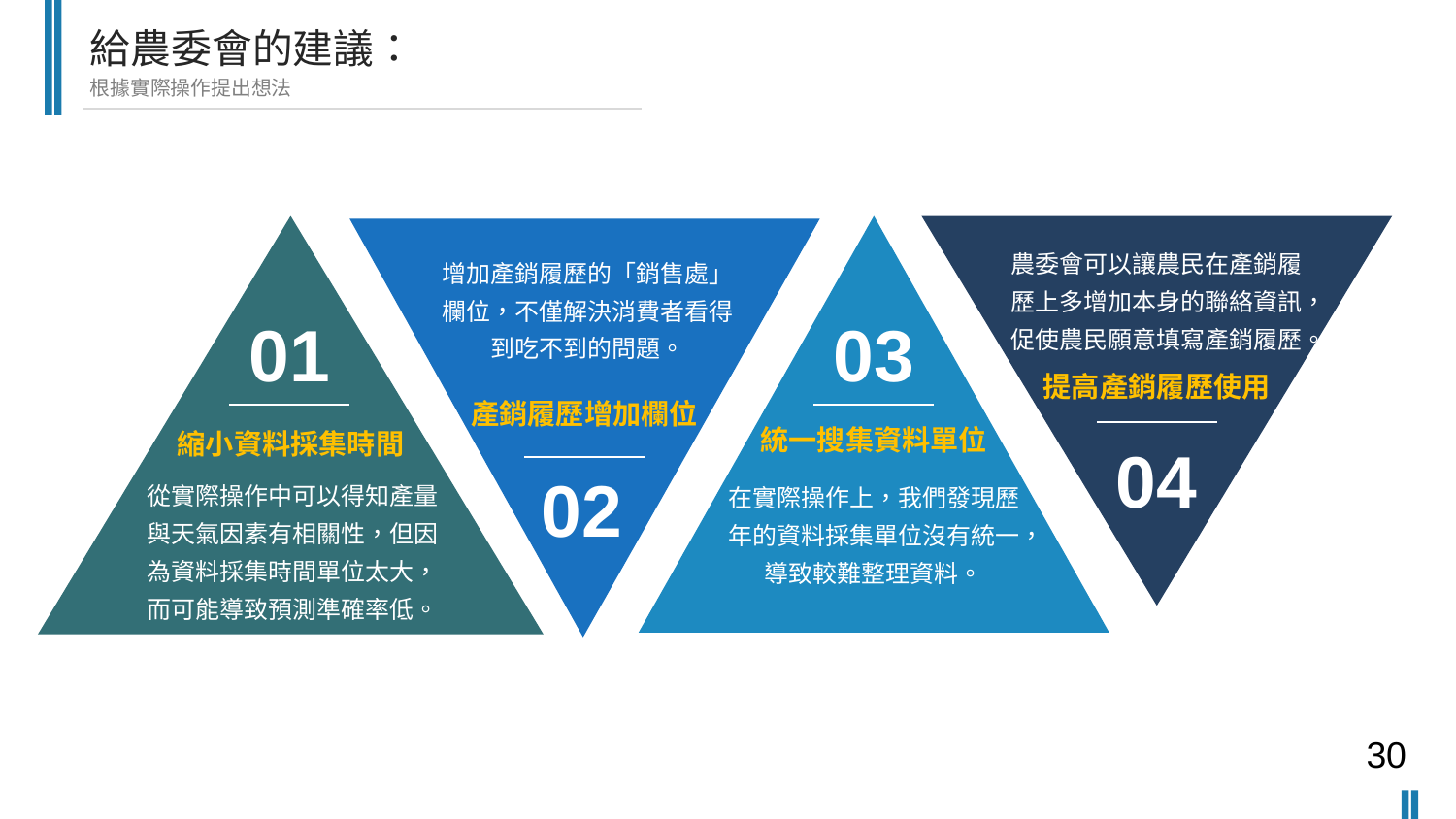

給農委會的建議：
根據實際操作提出想法

農委會可以讓農民在產銷履歷上多增加本身的聯絡資訊，促使農民願意填寫產銷履歷。
增加產銷履歷的「銷售處」欄位，不僅解決消費者看得到吃不到的問題。
01
03
提高產銷履歷使用
產銷履歷增加欄位
統一搜集資料單位
縮小資料採集時間
04
02
從實際操作中可以得知產量與天氣因素有相關性，但因為資料採集時間單位太大，而可能導致預測準確率低。
在實際操作上，我們發現歷年的資料採集單位沒有統一，導致較難整理資料。
30